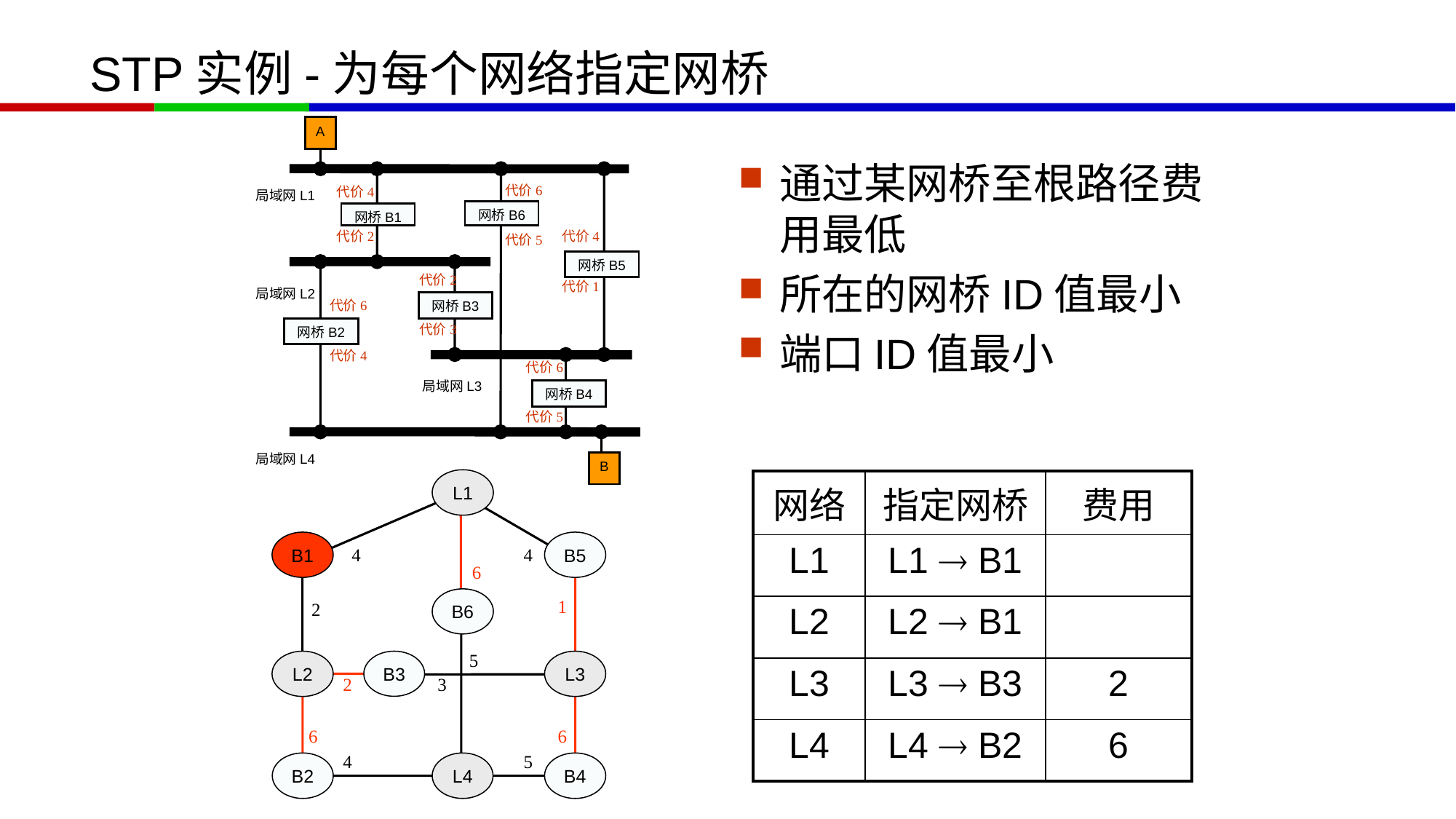

# STP实例-为每个网络指定网桥
A

代价6
代价4
局域网L1
网桥B6
网桥B1
代价2
代价4
代价5
网桥B5

代价2
代价1
局域网L2
代价6
网桥B3
代价3
网桥B2
代价4
代价6

局域网L3
网桥B4
代价5

局域网L4
B
通过某网桥至根路径费用最低
所在的网桥ID值最小
端口ID值最小
L1

B1
B5
4
4

6
B6
1
2
5
L2
B3
L3

2
3

6
6
4
5
B2
L4
B4

| 网络 | 指定网桥 | 费用 |
| --- | --- | --- |
| L1 | L1 → B1 |  |
| L2 | L2 → B1 |  |
| L3 | L3 → B3 | 2 |
| L4 | L4 → B2 | 6 |
208